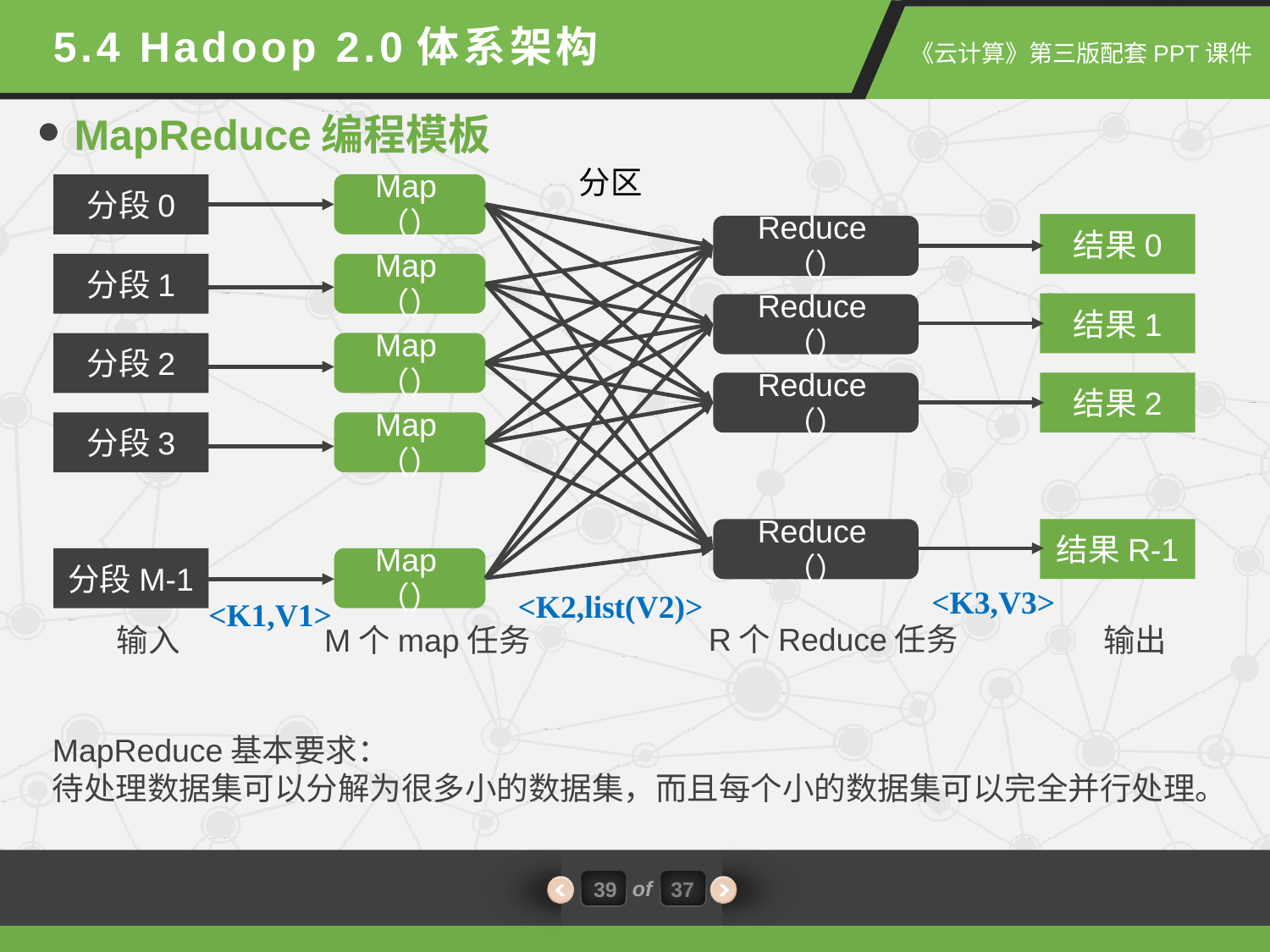

5.4 Hadoop 2.0体系架构
MapReduce编程模板

分区
分段0
Map（）
结果0
Reduce（）
分段1
Map（）
结果1
Reduce（）
分段2
Map（）
Reduce（）
结果2
分段3
Map（）
Reduce（）
结果R-1
分段M-1
Map（）
R个Reduce任务
输入
M个map任务
输出
<K3,V3>
<K2,list(V2)>
<K1,V1>
MapReduce基本要求：
待处理数据集可以分解为很多小的数据集，而且每个小的数据集可以完全并行处理。
39